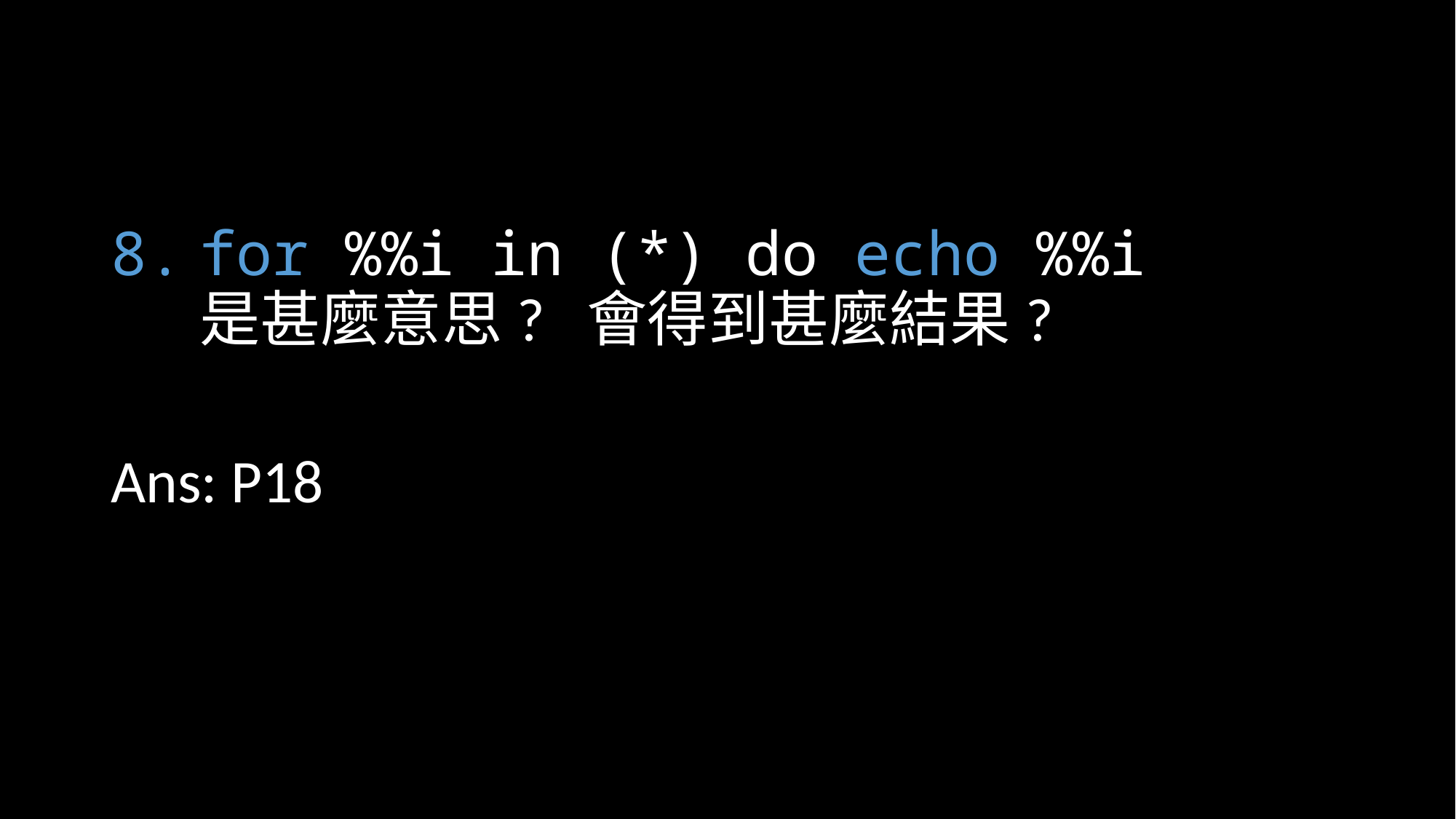

#
for %%i in (*) do echo %%i
是甚麼意思?  會得到甚麼結果?

Ans: P18